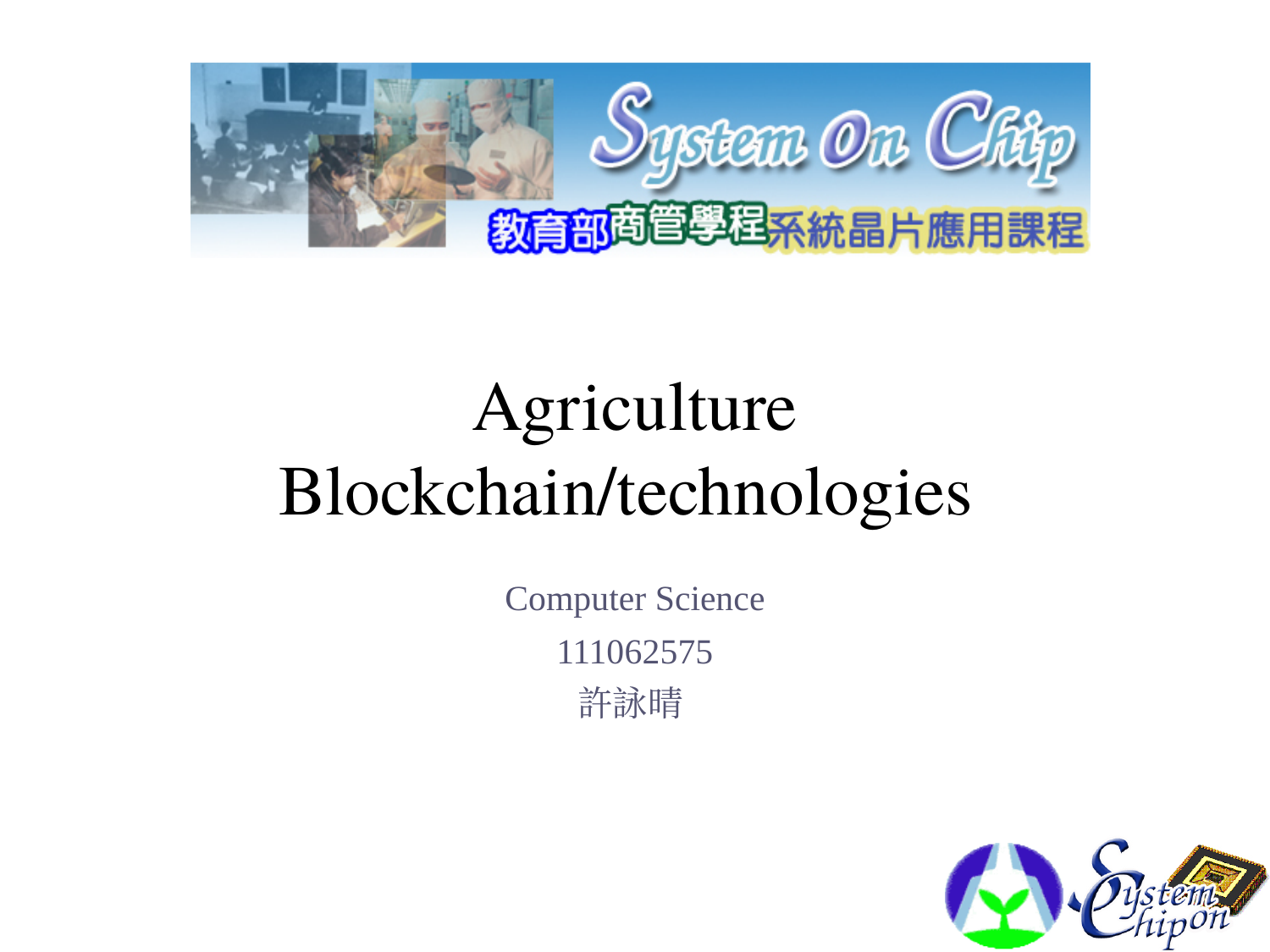

# Agriculture Blockchain/technologies
Computer Science
111062575
許詠晴